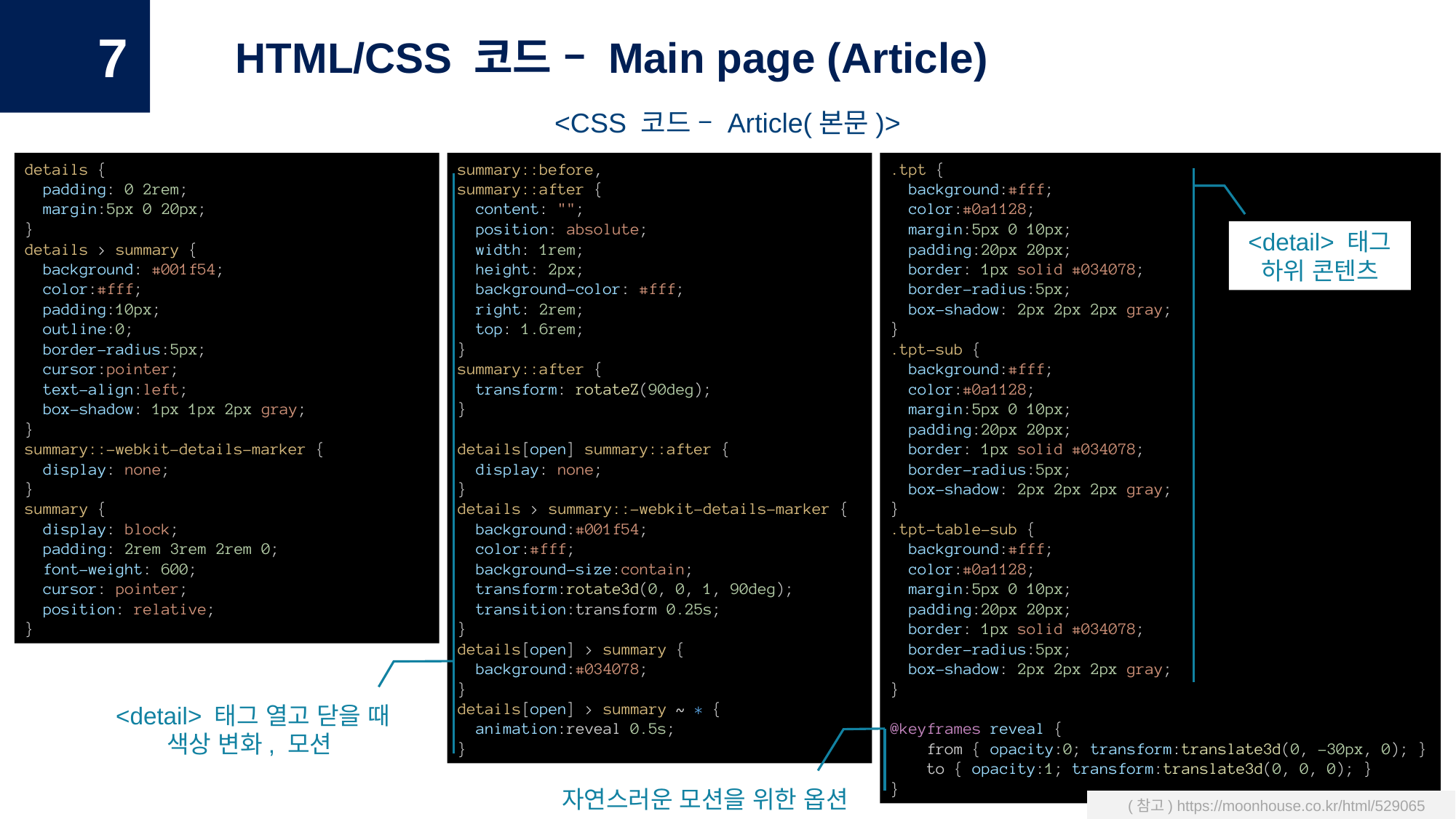

7
HTML/CSS 코드 – Main page (Article)
<CSS 코드 – Article(본문)>
details {
  padding: 0 2rem;
  margin:5px 0 20px;
}
details > summary {
  background: #001f54;
  color:#fff;
  padding:10px;
  outline:0;
  border-radius:5px;
  cursor:pointer;
  text-align:left;
  box-shadow: 1px 1px 2px gray;
}
summary::-webkit-details-marker {
  display: none;
}
summary {
  display: block;
  padding: 2rem 3rem 2rem 0;
  font-weight: 600;
  cursor: pointer;
  position: relative;
}
summary::before,
summary::after {
  content: "";
  position: absolute;
  width: 1rem;
  height: 2px;
  background-color: #fff;
  right: 2rem;
  top: 1.6rem;
}
summary::after {
  transform: rotateZ(90deg);
}
details[open] summary::after {
  display: none;
}
details > summary::-webkit-details-marker {
  background:#001f54;
  color:#fff;
  background-size:contain;
  transform:rotate3d(0, 0, 1, 90deg);
  transition:transform 0.25s;
}
details[open] > summary {
  background:#034078;
}
details[open] > summary ~ * {
  animation:reveal 0.5s;
}
.tpt {
  background:#fff;
  color:#0a1128;
  margin:5px 0 10px;
  padding:20px 20px;
  border: 1px solid #034078;
  border-radius:5px;
  box-shadow: 2px 2px 2px gray;
}
.tpt-sub {
  background:#fff;
  color:#0a1128;
  margin:5px 0 10px;
  padding:20px 20px;
  border: 1px solid #034078;
  border-radius:5px;
  box-shadow: 2px 2px 2px gray;
}
.tpt-table-sub {
  background:#fff;
  color:#0a1128;
  margin:5px 0 10px;
  padding:20px 20px;
  border: 1px solid #034078;
  border-radius:5px;
  box-shadow: 2px 2px 2px gray;
}
@keyframes reveal {
    from { opacity:0; transform:translate3d(0, -30px, 0); }
    to { opacity:1; transform:translate3d(0, 0, 0); }
}

<detail> 태그 하위 콘텐츠
<detail> 태그 열고 닫을 때 색상 변화, 모션

17
자연스러운 모션을 위한 옵션
(참고) https://moonhouse.co.kr/html/529065